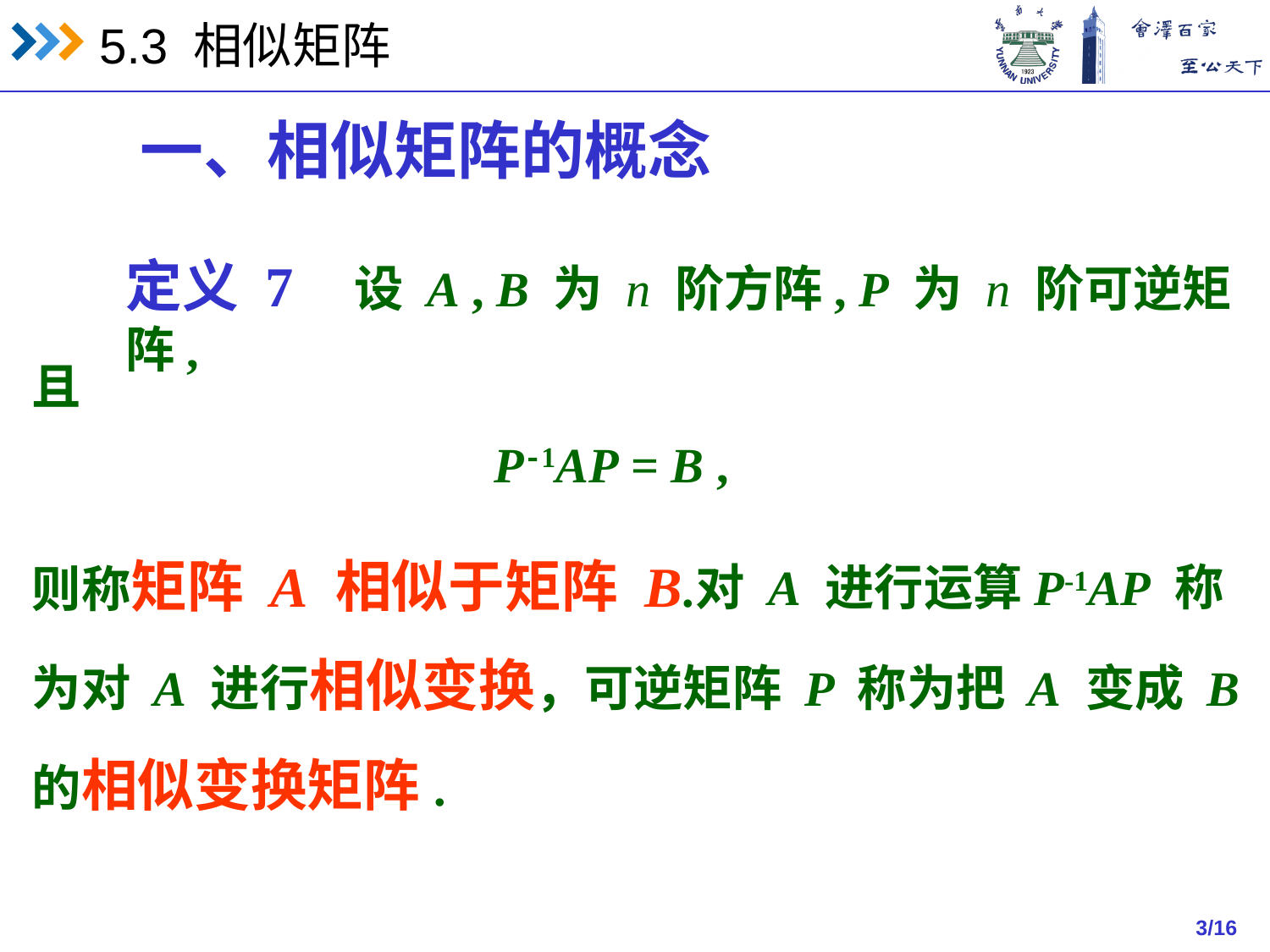

一、相似矩阵的概念
定义 7    设 A , B 为 n 阶方阵, P 为 n 阶可逆矩阵,
且
P-1AP = B ,
则称矩阵 A 相似于矩阵 B.
对 A 进行运算P-1AP 称
为对 A 进行相似变换，可逆矩阵 P 称为把 A 变成 B
的相似变换矩阵.